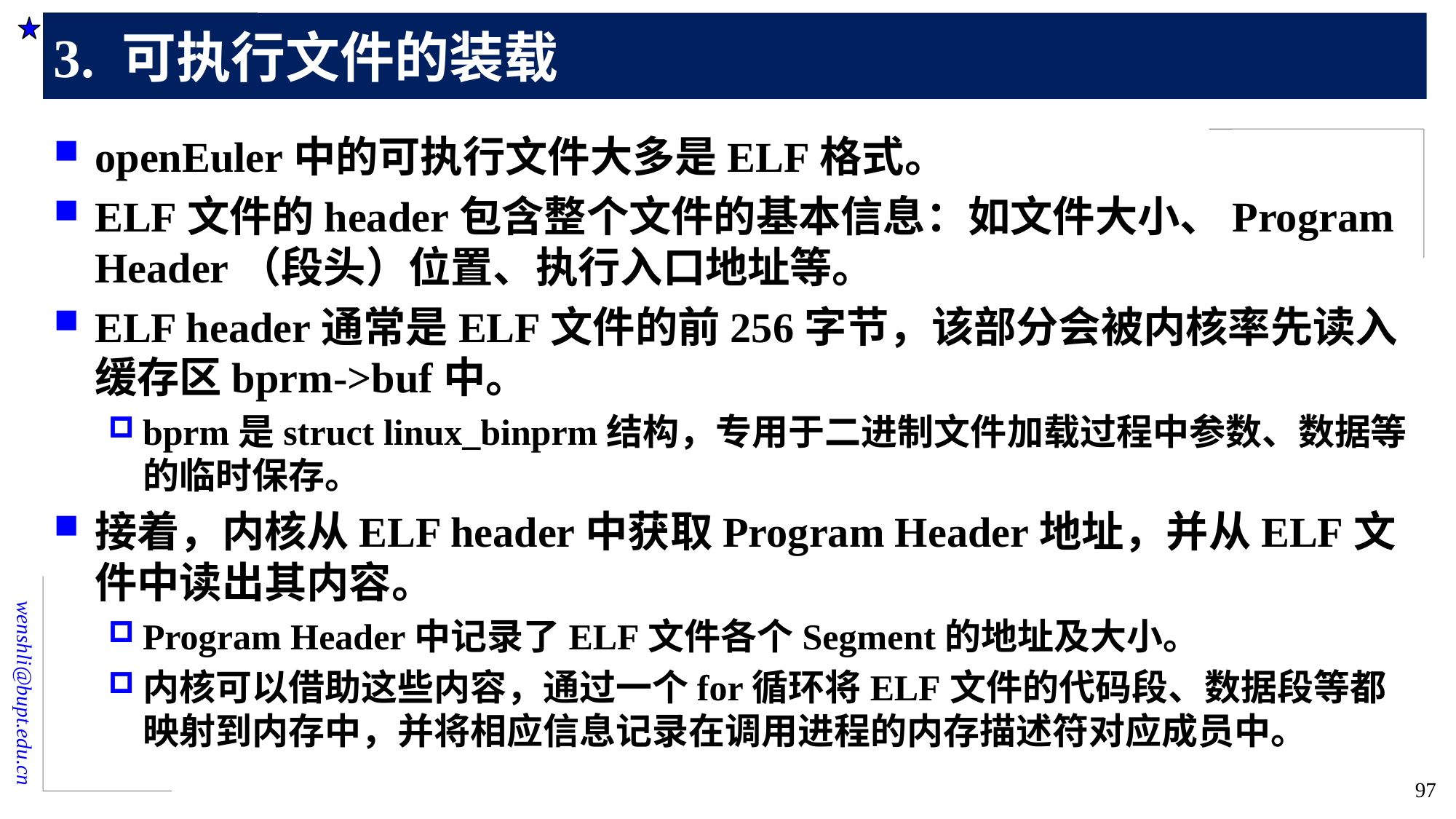

# 3. 可执行文件的装载
openEuler中的可执行文件大多是ELF格式。
ELF文件的header包含整个文件的基本信息：如文件大小、Program Header（段头）位置、执行入口地址等。
ELF header通常是ELF文件的前256字节，该部分会被内核率先读入缓存区bprm->buf中。
bprm是struct linux_binprm结构，专用于二进制文件加载过程中参数、数据等的临时保存。
接着，内核从ELF header中获取Program Header地址，并从ELF文件中读出其内容。
Program Header中记录了ELF文件各个Segment的地址及大小。
内核可以借助这些内容，通过一个for循环将ELF文件的代码段、数据段等都映射到内存中，并将相应信息记录在调用进程的内存描述符对应成员中。

97